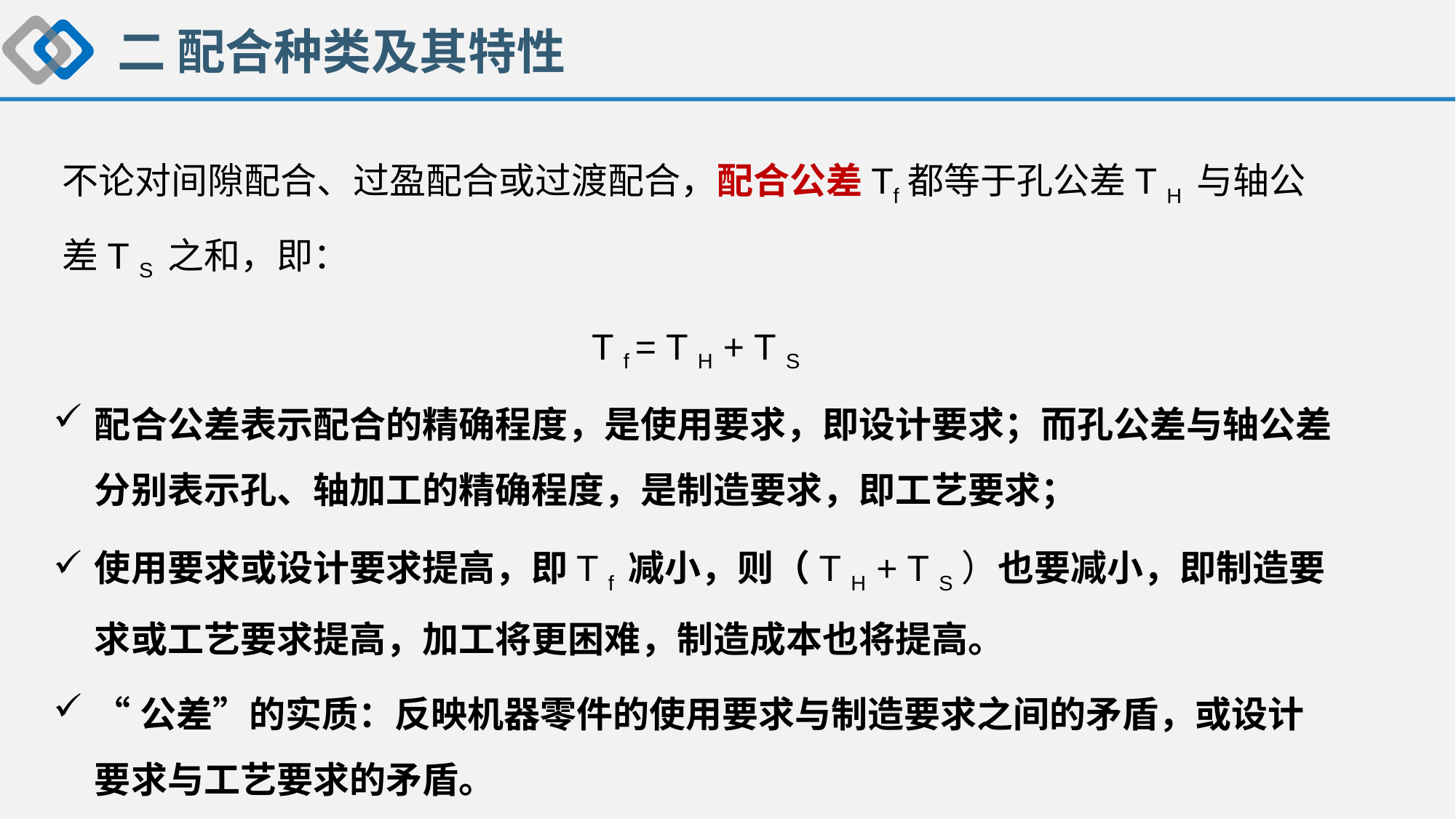

二 配合种类及其特性
不论对间隙配合、过盈配合或过渡配合，配合公差Tf都等于孔公差T H 与轴公差T S 之和，即：

                                                    T f = T H + T S
配合公差表示配合的精确程度，是使用要求，即设计要求；而孔公差与轴公差分别表示孔、轴加工的精确程度，是制造要求，即工艺要求；
使用要求或设计要求提高，即T f 减小，则（T H + T S）也要减小，即制造要求或工艺要求提高，加工将更困难，制造成本也将提高。
“公差”的实质：反映机器零件的使用要求与制造要求之间的矛盾，或设计要求与工艺要求的矛盾。